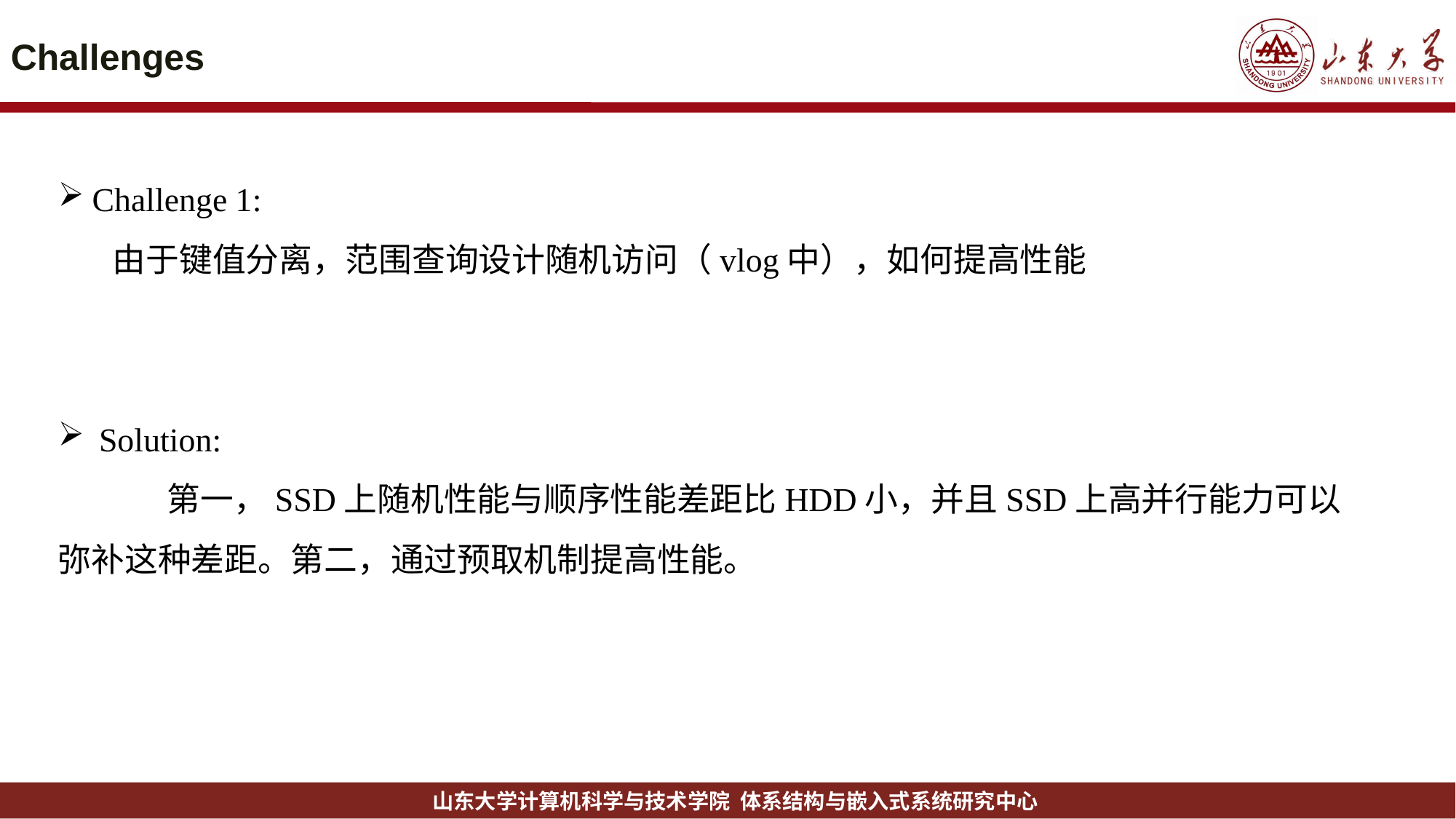

# Challenges
Challenge 1:
由于键值分离，范围查询设计随机访问（vlog中），如何提高性能

Solution:
	第一，SSD上随机性能与顺序性能差距比HDD小，并且SSD上高并行能力可以弥补这种差距。第二，通过预取机制提高性能。